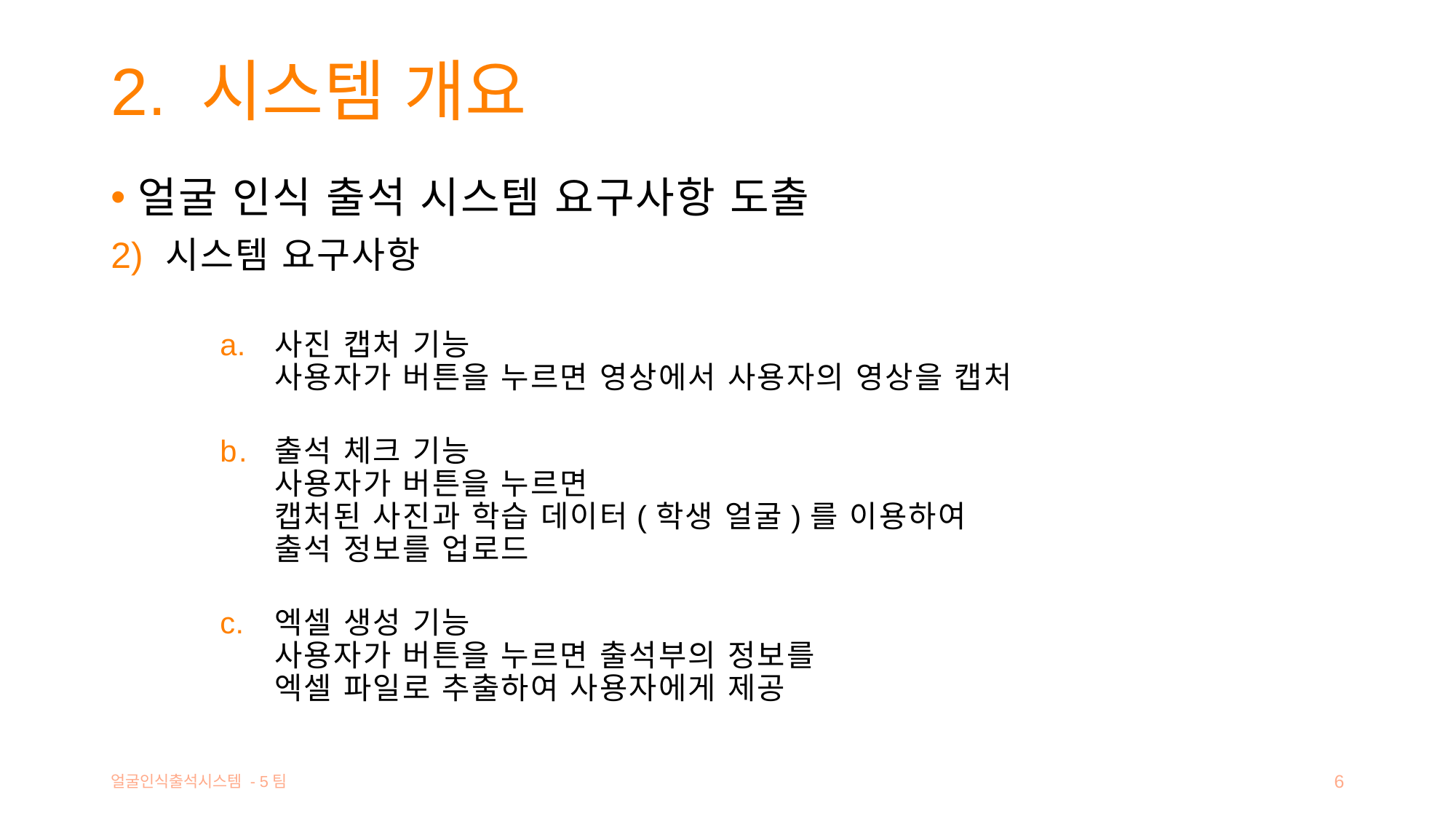

# 2. 시스템 개요
얼굴 인식 출석 시스템 요구사항 도출
시스템 요구사항
사진 캡처 기능
사용자가 버튼을 누르면 영상에서 사용자의 영상을 캡처
출석 체크 기능
사용자가 버튼을 누르면
캡처된 사진과 학습 데이터(학생 얼굴)를 이용하여
출석 정보를 업로드
엑셀 생성 기능
사용자가 버튼을 누르면 출석부의 정보를
엑셀 파일로 추출하여 사용자에게 제공

얼굴인식출석시스템 - 5팀
6